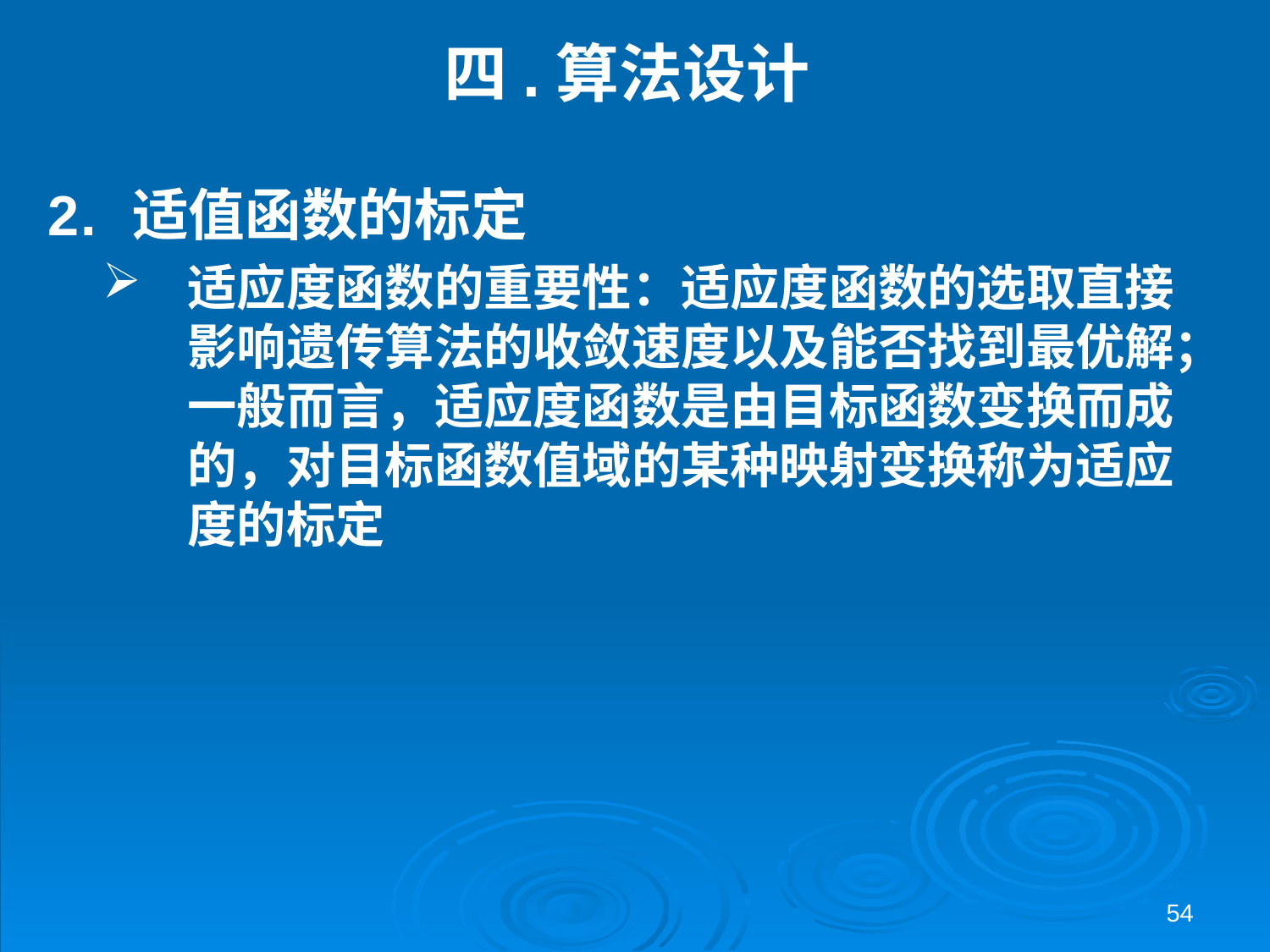

# 四.算法设计
适值函数的标定
适应度函数的重要性：适应度函数的选取直接影响遗传算法的收敛速度以及能否找到最优解；一般而言，适应度函数是由目标函数变换而成的，对目标函数值域的某种映射变换称为适应度的标定
54